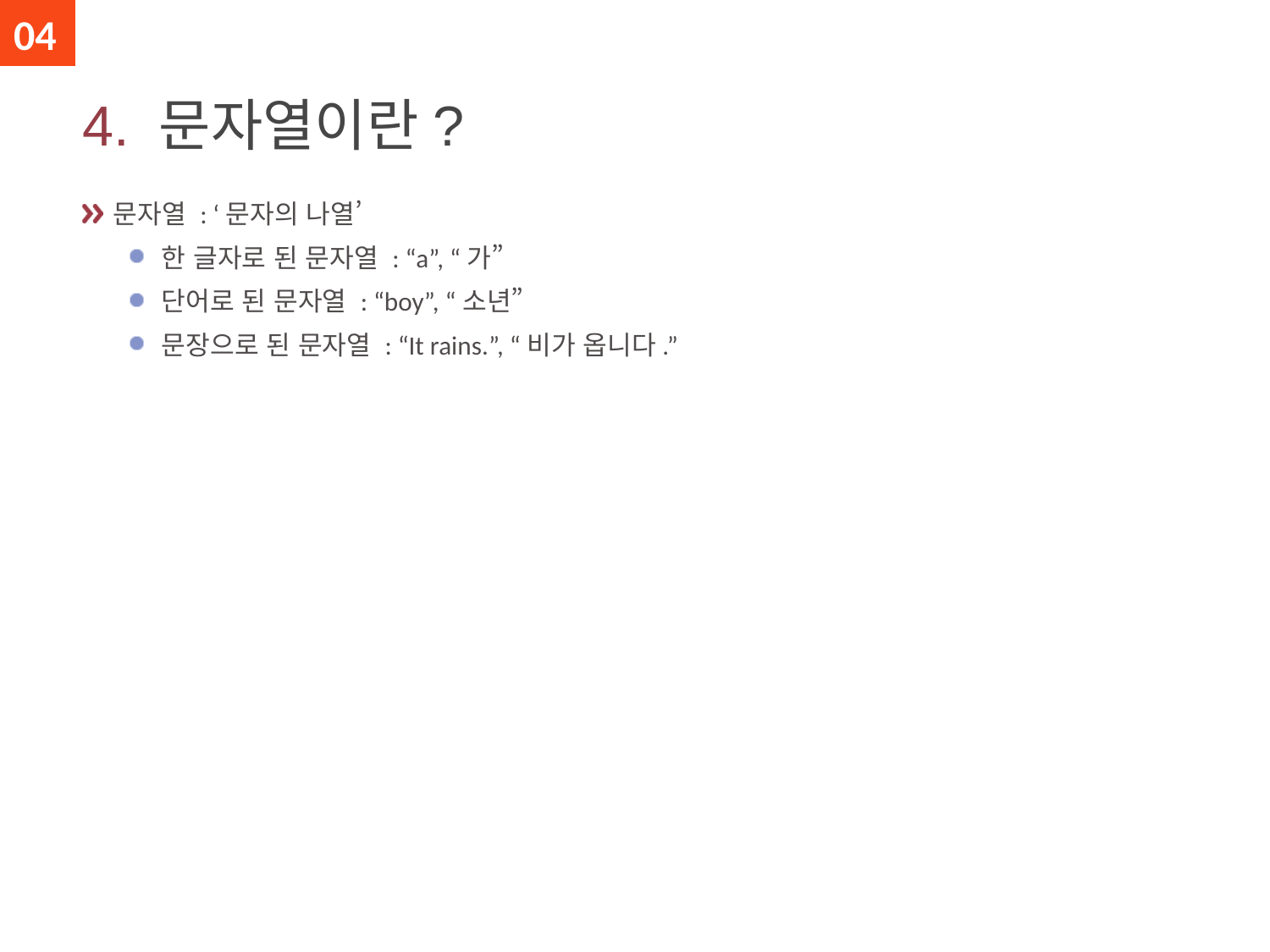

04
# 4. 문자열이란?
문자열 : ‘문자의 나열’
한 글자로 된 문자열 : “a”, “가”
단어로 된 문자열 : “boy”, “소년”
문장으로 된 문자열 : “It rains.”, “비가 옵니다.”